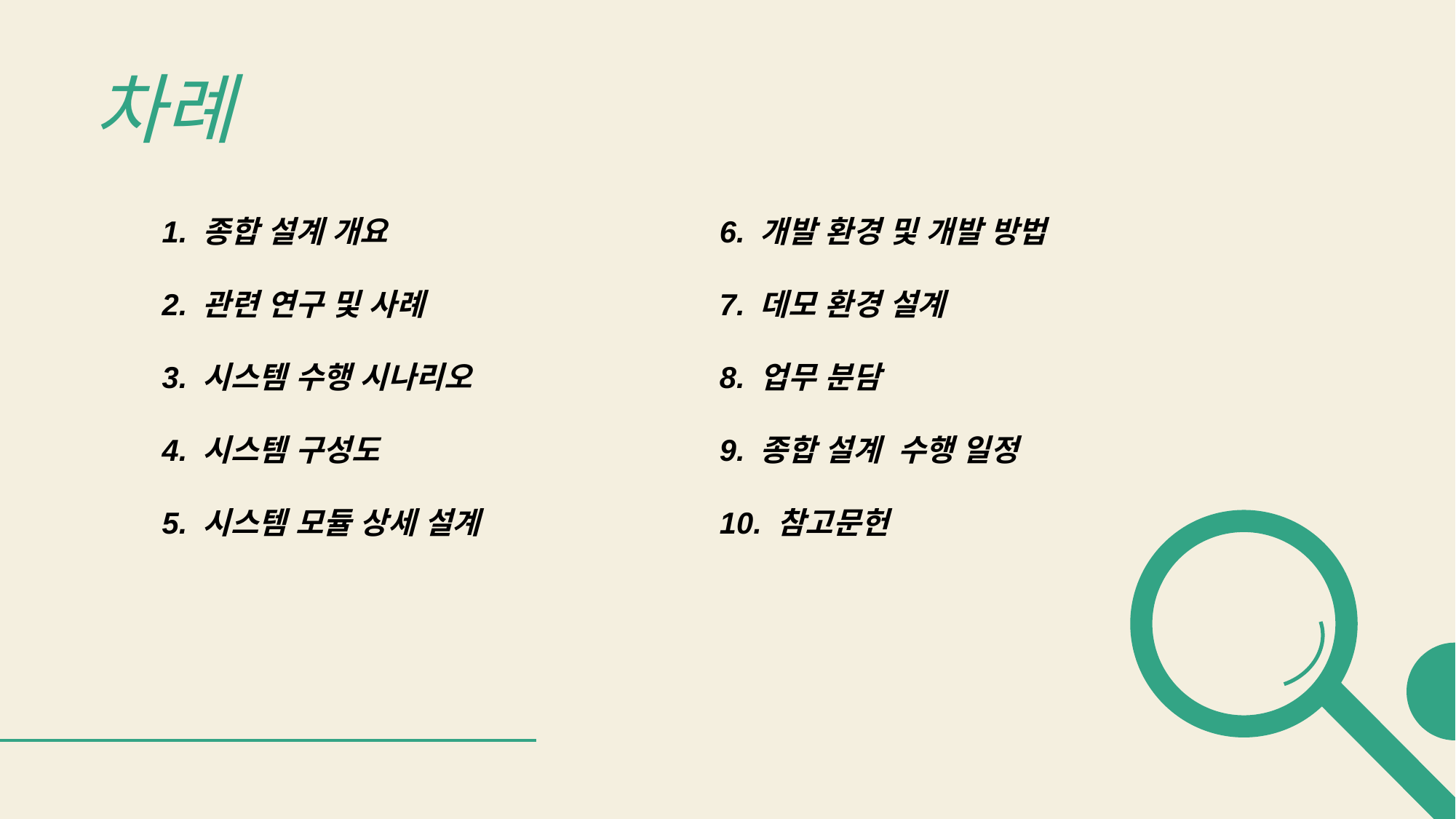

# 차례
1. 종합 설계 개요

2. 관련 연구 및 사례

3. 시스템 수행 시나리오

4. 시스템 구성도

5. 시스템 모듈 상세 설계
6. 개발 환경 및 개발 방법

7. 데모 환경 설계

8. 업무 분담

9. 종합 설계  수행 일정

10. 참고문헌